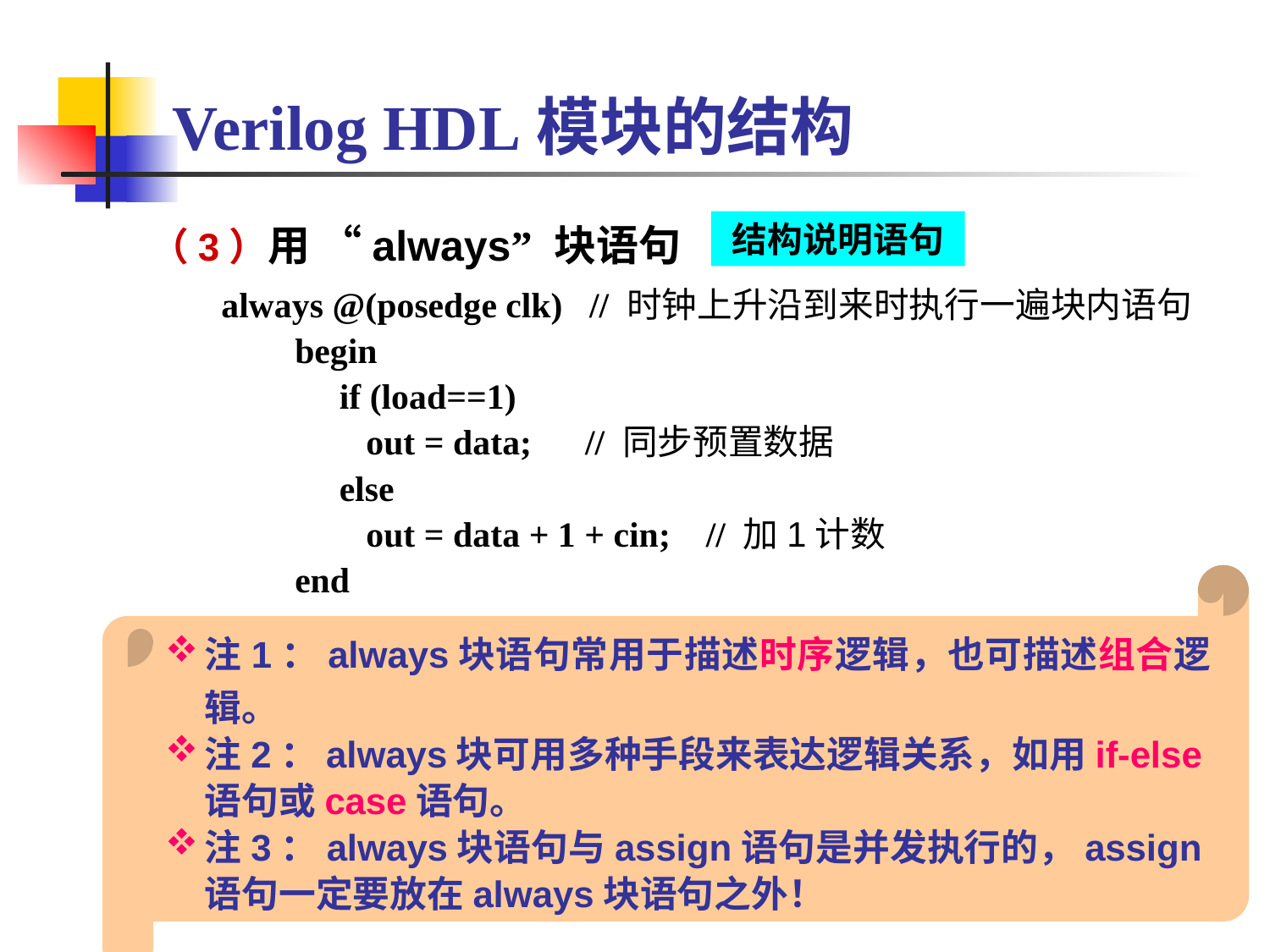

Verilog HDL模块的结构
结构说明语句
（3）用 “always” 块语句
        always @(posedge clk)   // 时钟上升沿到来时执行一遍块内语句
	  begin
	       if (load==1)
	          out = data;      // 同步预置数据
	       else
	          out = data + 1 + cin;    // 加1计数
	  end
注1：always块语句常用于描述时序逻辑，也可描述组合逻辑。
注2：always块可用多种手段来表达逻辑关系，如用if-else语句或case语句。
注3：always块语句与assign语句是并发执行的，assign语句一定要放在always块语句之外！